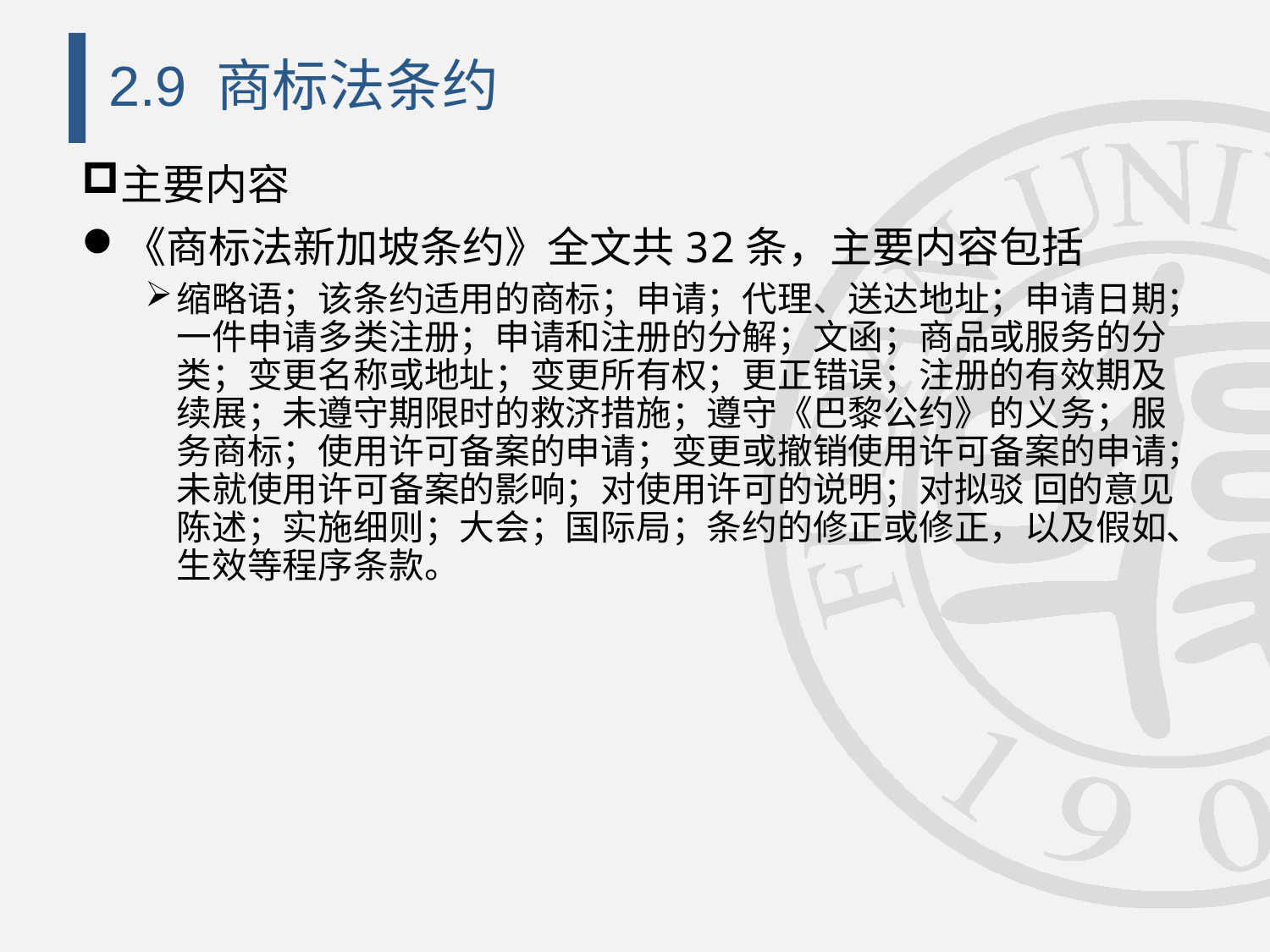

# 2.9 商标法条约
主要内容
《商标法新加坡条约》全文共32条，主要内容包括
缩略语；该条约适用的商标；申请；代理、送达地址；申请日期；一件申请多类注册；申请和注册的分解；文函；商品或服务的分类；变更名称或地址；变更所有权；更正错误；注册的有效期及续展；未遵守期限时的救济措施；遵守《巴黎公约》的义务；服务商标；使用许可备案的申请；变更或撤销使用许可备案的申请；未就使用许可备案的影响；对使用许可的说明；对拟驳 回的意见陈述；实施细则；大会；国际局；条约的修正或修正，以及假如、生效等程序条款。